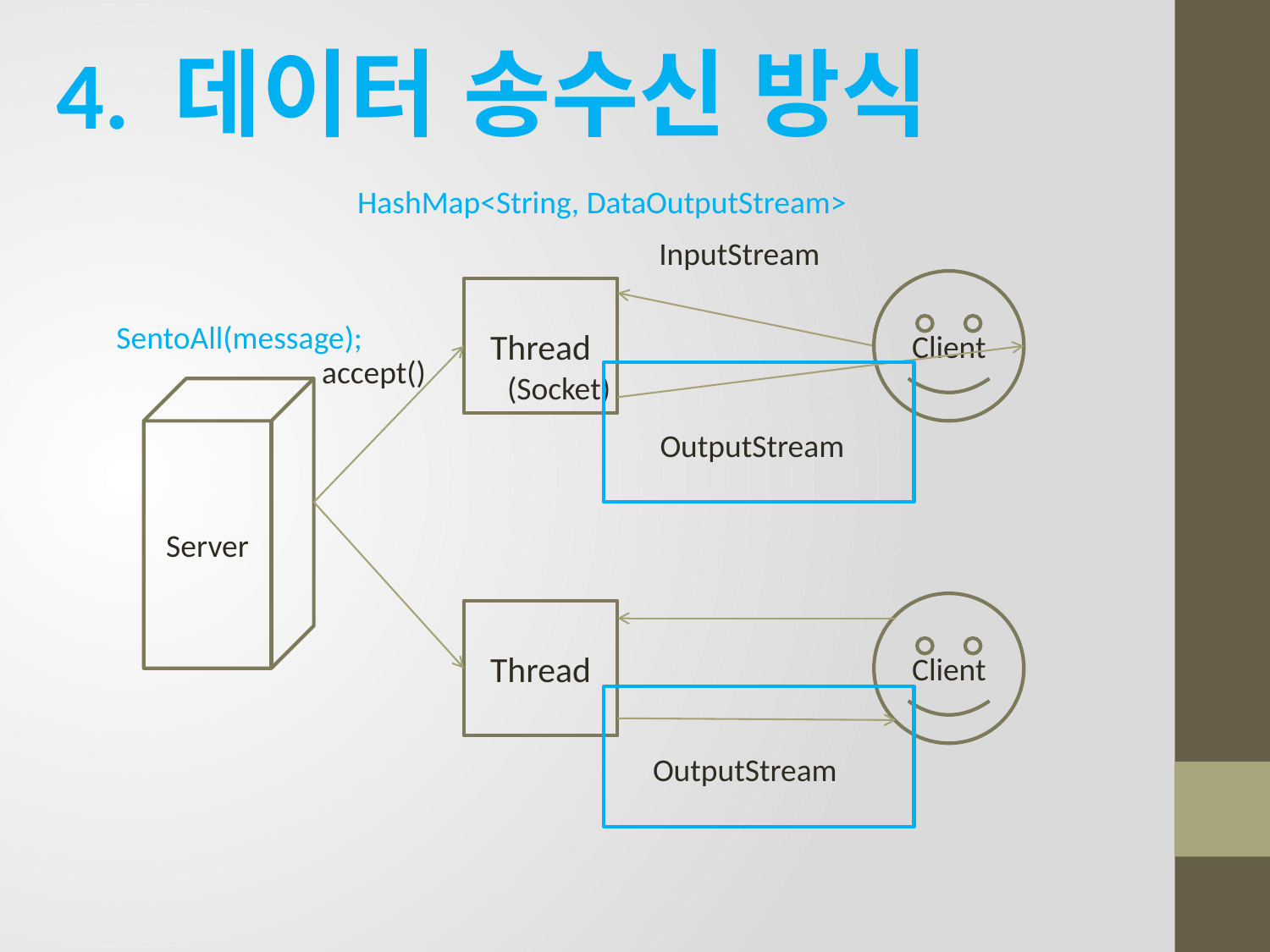

4. 데이터 송수신 방식
HashMap<String, DataOutputStream>
InputStream
Client
Thread
SentoAll(message);
accept()
(Socket)

Server
OutputStream
Client
Thread

OutputStream